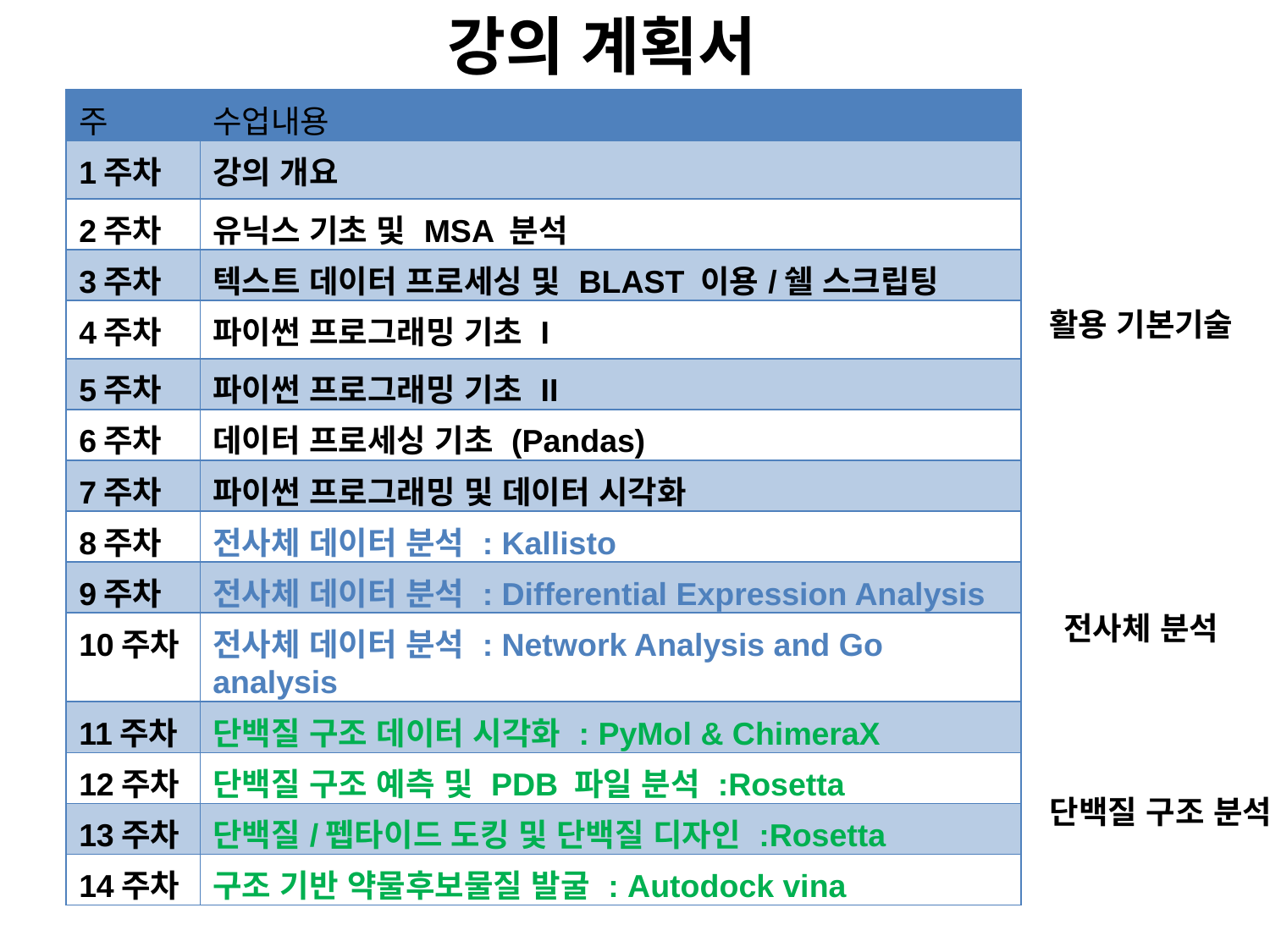

강의 계획서
| 주 | 수업내용 |
| --- | --- |
| 1주차 | 강의 개요 |
| 2주차 | 유닉스 기초 및 MSA 분석 |
| 3주차 | 텍스트 데이터 프로세싱 및 BLAST 이용/쉘 스크립팅 |
| 4주차 | 파이썬 프로그래밍 기초 I |
| 5주차 | 파이썬 프로그래밍 기초 II |
| 6주차 | 데이터 프로세싱 기초 (Pandas) |
| 7주차 | 파이썬 프로그래밍 및 데이터 시각화 |
| 8주차 | 전사체 데이터 분석 : Kallisto |
| 9주차 | 전사체 데이터 분석 : Differential Expression Analysis |
| 10주차 | 전사체 데이터 분석 : Network Analysis and Go analysis |
| 11주차 | 단백질 구조 데이터 시각화 : PyMol & ChimeraX |
| 12주차 | 단백질 구조 예측 및 PDB 파일 분석 :Rosetta |
| 13주차 | 단백질/펩타이드 도킹 및 단백질 디자인 :Rosetta |
| 14주차 | 구조 기반 약물후보물질 발굴 : Autodock vina |
활용 기본기술
전사체 분석
단백질 구조 분석